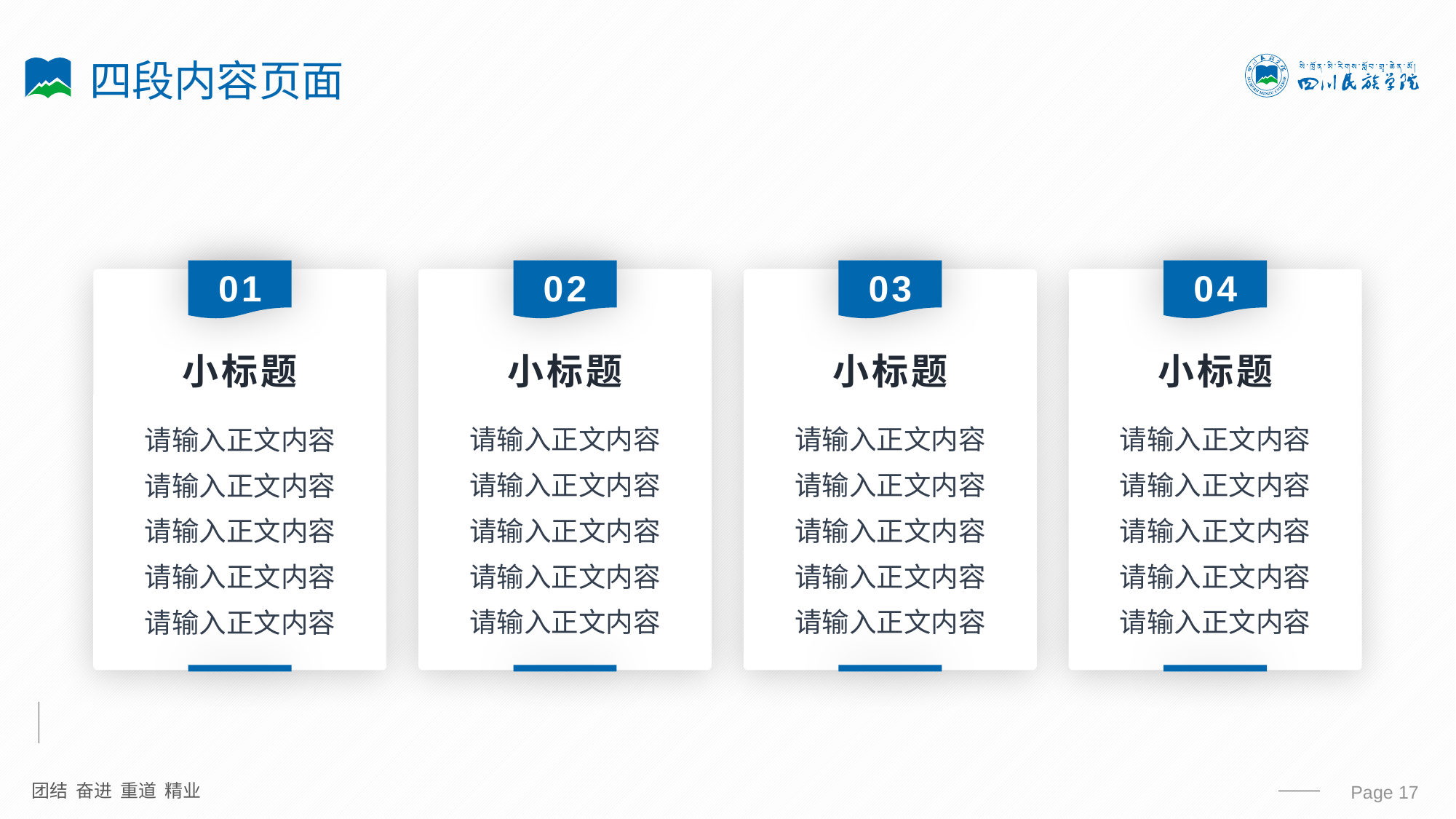

# 四段内容页面
03
04
02

01

小标题
小标题
小标题
小标题
请输入正文内容
请输入正文内容
请输入正文内容
请输入正文内容
请输入正文内容
请输入正文内容
请输入正文内容
请输入正文内容
请输入正文内容
请输入正文内容
请输入正文内容
请输入正文内容
请输入正文内容
请输入正文内容
请输入正文内容
请输入正文内容
请输入正文内容
请输入正文内容
请输入正文内容
请输入正文内容

  Page 17